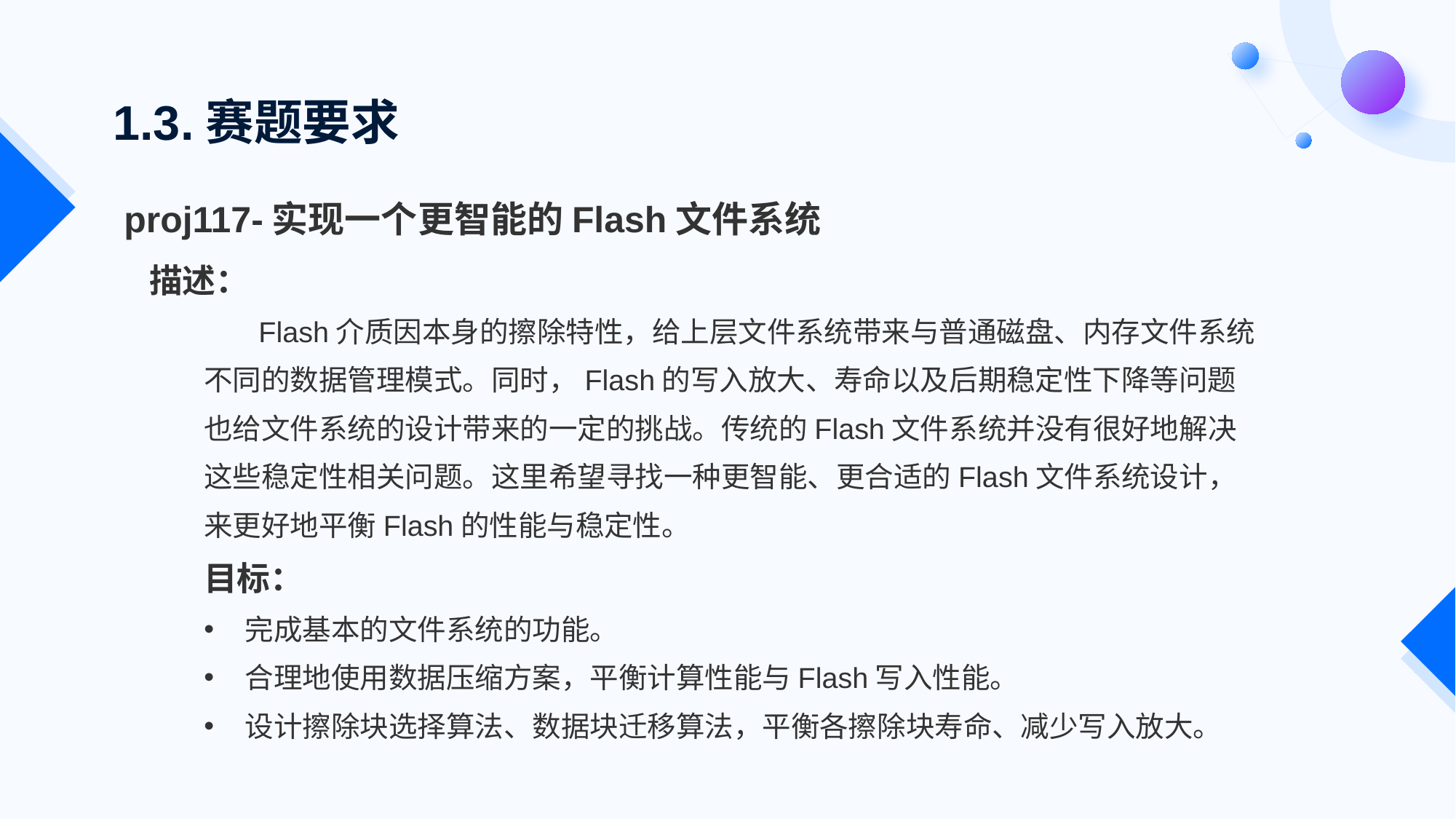

# 1.3.赛题要求

proj117-实现一个更智能的Flash文件系统

描述：
Flash介质因本身的擦除特性，给上层文件系统带来与普通磁盘、内存文件系统不同的数据管理模式。同时，Flash的写入放大、寿命以及后期稳定性下降等问题也给文件系统的设计带来的一定的挑战。传统的Flash文件系统并没有很好地解决这些稳定性相关问题。这里希望寻找一种更智能、更合适的Flash文件系统设计，来更好地平衡Flash的性能与稳定性。
目标：
完成基本的文件系统的功能。
合理地使用数据压缩方案，平衡计算性能与Flash写入性能。
设计擦除块选择算法、数据块迁移算法，平衡各擦除块寿命、减少写入放大。